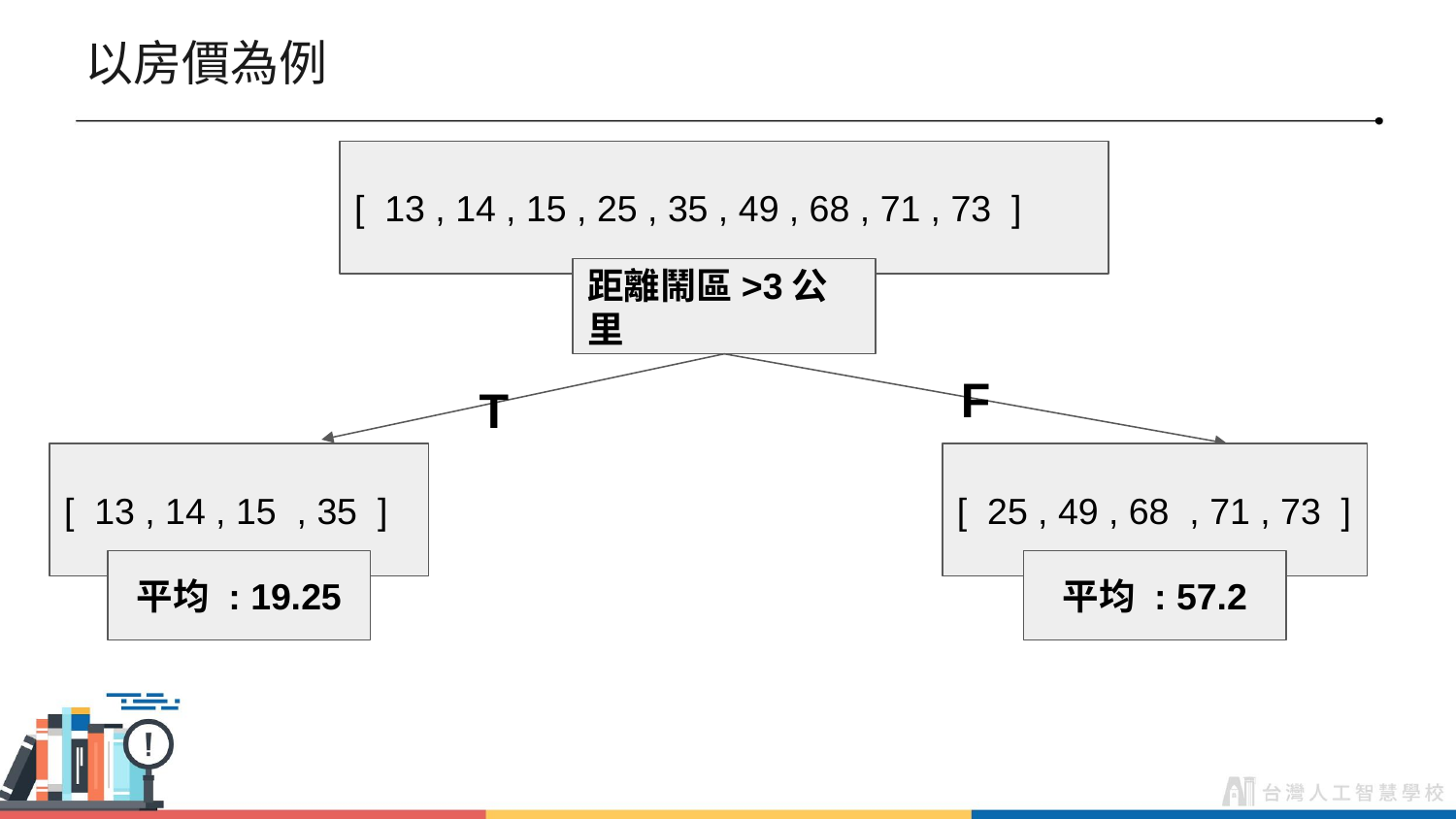

# 以房價為例
[  13 , 14 , 15 , 25 , 35 , 49 , 68 , 71 , 73  ]

距離鬧區>3公里
F
T
[  13 , 14 , 15  , 35  ]
[  25 , 49 , 68  , 71 , 73  ]
平均 : 19.25
平均 : 57.2